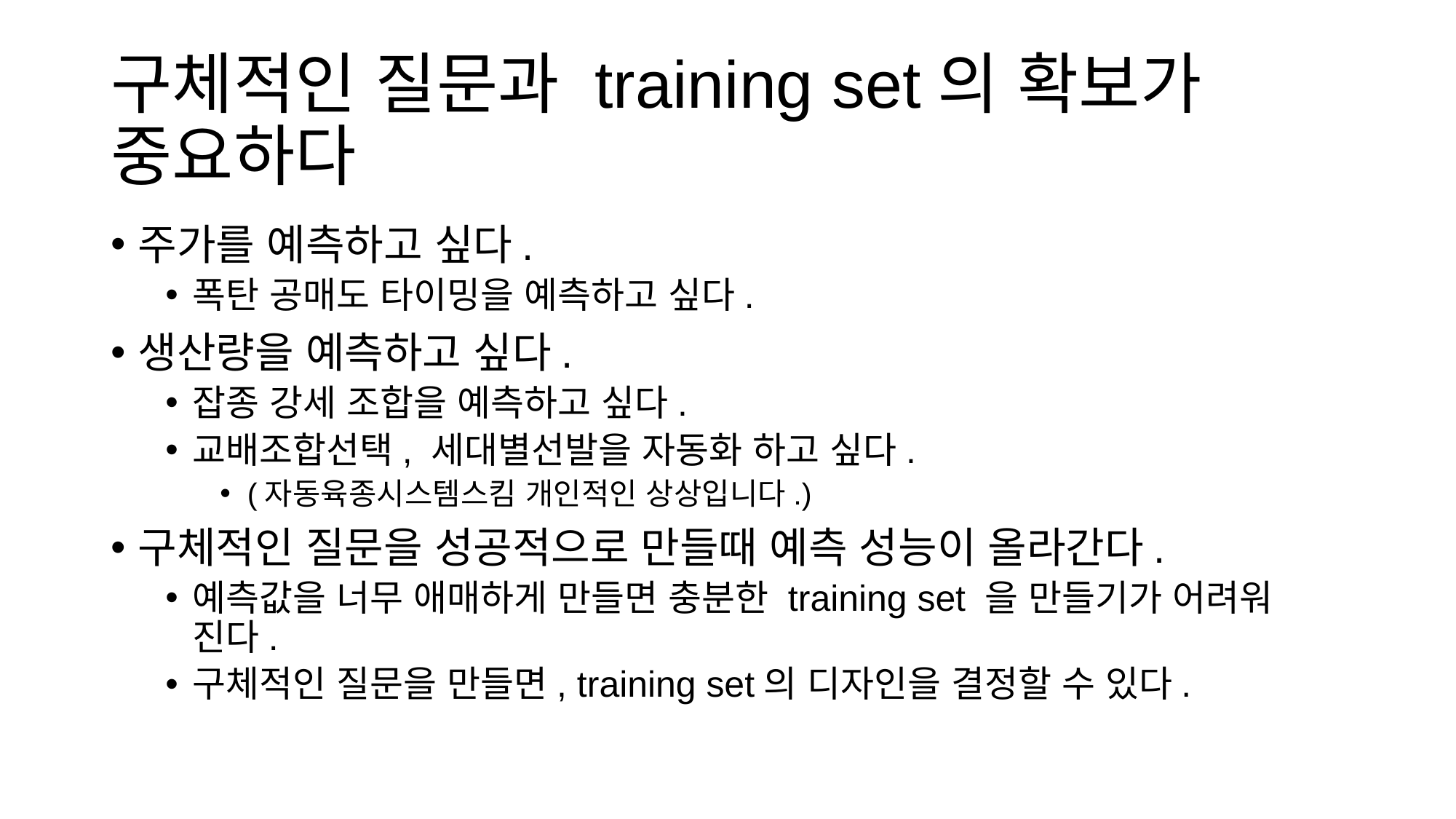

# 구체적인 질문과 training set의 확보가 중요하다
주가를 예측하고 싶다.
폭탄 공매도 타이밍을 예측하고 싶다.
생산량을 예측하고 싶다.
잡종 강세 조합을 예측하고 싶다.
교배조합선택, 세대별선발을 자동화 하고 싶다.
(자동육종시스템스킴 개인적인 상상입니다.)
구체적인 질문을 성공적으로 만들때 예측 성능이 올라간다.
예측값을 너무 애매하게 만들면 충분한 training set 을 만들기가 어려워 진다.
구체적인 질문을 만들면, training set의 디자인을 결정할 수 있다.